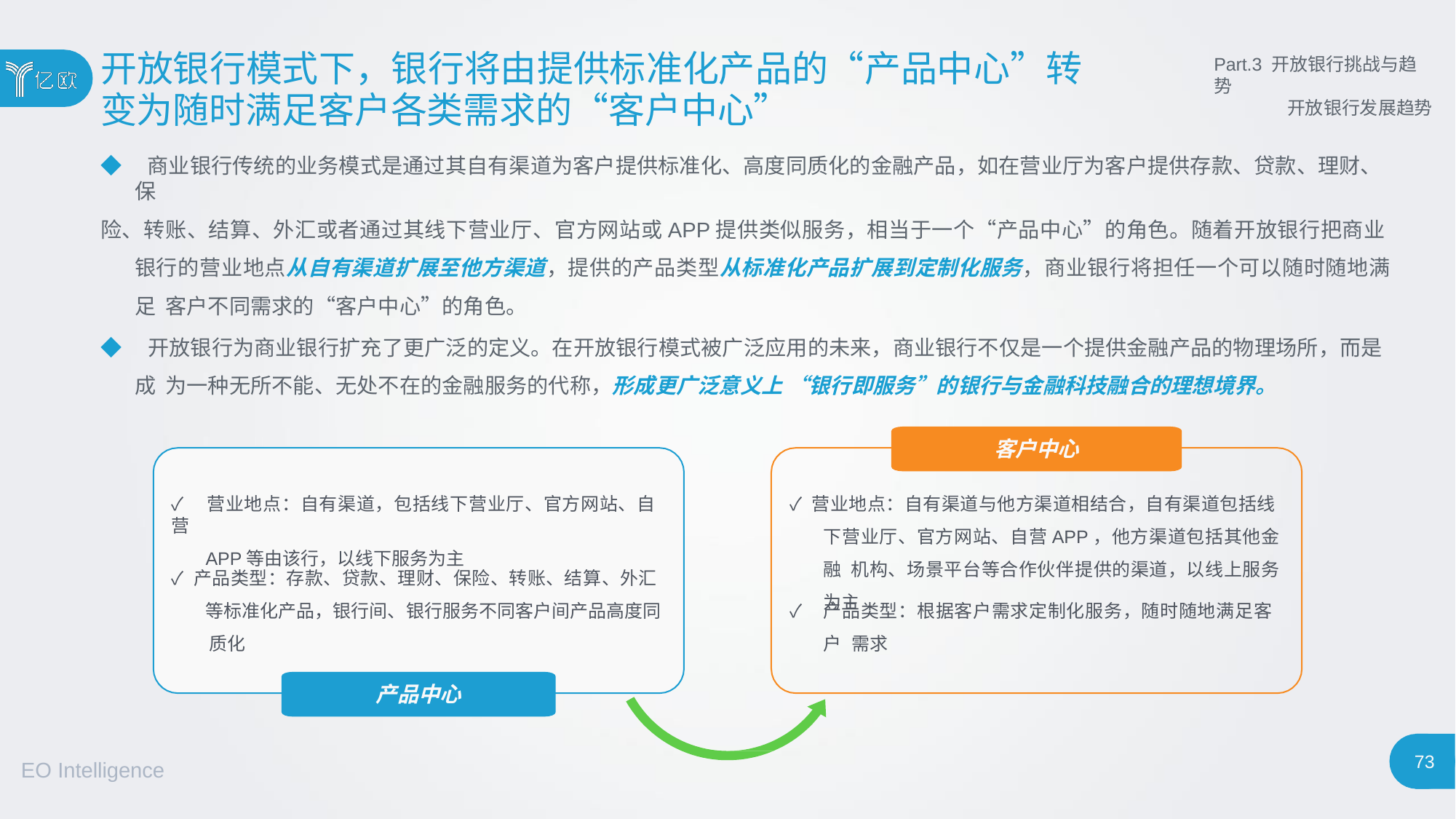

# 开放银行模式下，银行将由提供标准化产品的“产品中心”转
变为随时满足客户各类需求的“客户中心”
Part.3 开放银行挑战与趋势
开放银行发展趋势

◆ 商业银行传统的业务模式是通过其自有渠道为客户提供标准化、高度同质化的金融产品，如在营业厅为客户提供存款、贷款、理财、保
险、转账、结算、外汇或者通过其线下营业厅、官方网站或APP提供类似服务，相当于一个“产品中心”的角色。随着开放银行把商业  银行的营业地点从自有渠道扩展至他方渠道，提供的产品类型从标准化产品扩展到定制化服务，商业银行将担任一个可以随时随地满足  客户不同需求的“客户中心”的角色。
◆ 开放银行为商业银行扩充了更广泛的定义。在开放银行模式被广泛应用的未来，商业银行不仅是一个提供金融产品的物理场所，而是成  为一种无所不能、无处不在的金融服务的代称，形成更广泛意义上 “银行即服务”的银行与金融科技融合的理想境界。

客户中心

✓ 营业地点：自有渠道与他方渠道相结合，自有渠道包括线  下营业厅、官方网站、自营APP，他方渠道包括其他金融  机构、场景平台等合作伙伴提供的渠道，以线上服务为主
✓	营业地点：自有渠道，包括线下营业厅、官方网站、自营
APP等由该行，以线下服务为主
✓ 产品类型：存款、贷款、理财、保险、转账、结算、外汇  等标准化产品，银行间、银行服务不同客户间产品高度同  质化
✓	产品类型：根据客户需求定制化服务，随时随地满足客户  需求

产品中心

73
EO Intelligence